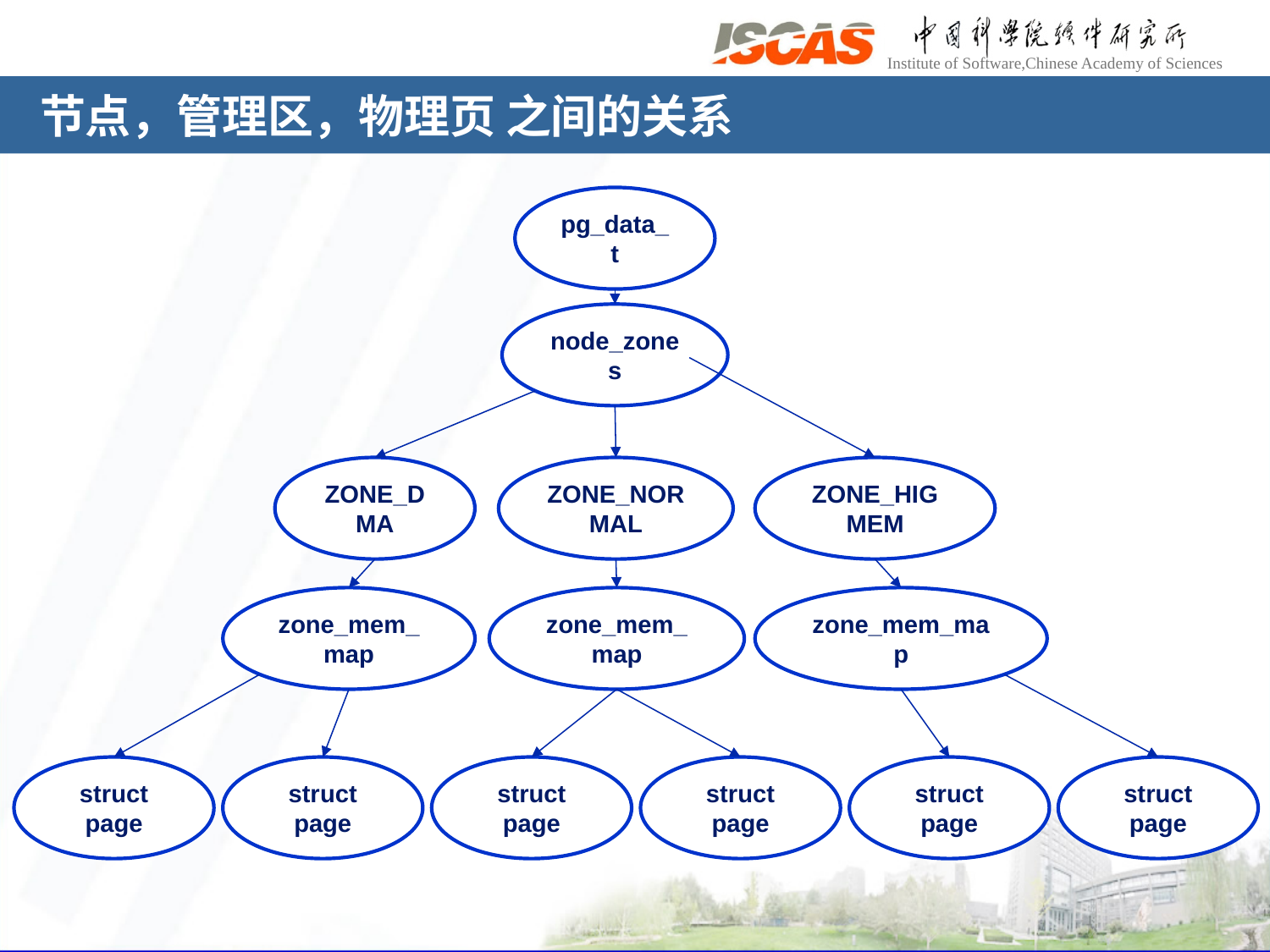

# 节点，管理区，物理页 之间的关系
pg_data_t
node_zones
ZONE_DMA
ZONE_NORMAL
ZONE_HIGMEM
zone_mem_map
zone_mem_map
zone_mem_map
struct page
struct page
struct page
struct page
struct page
struct page